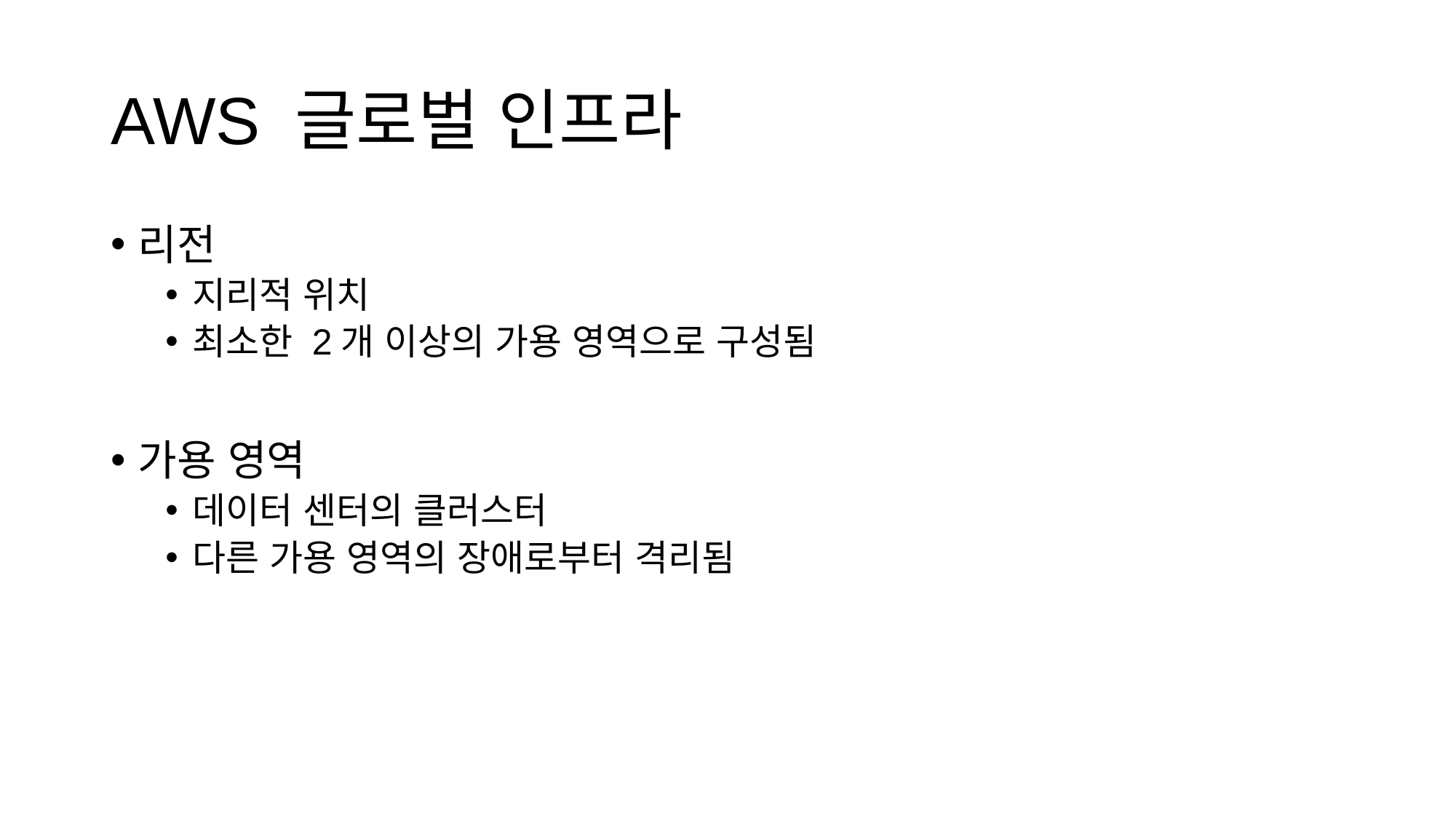

# AWS 글로벌 인프라
리전
지리적 위치
최소한 2개 이상의 가용 영역으로 구성됨

가용 영역
데이터 센터의 클러스터
다른 가용 영역의 장애로부터 격리됨